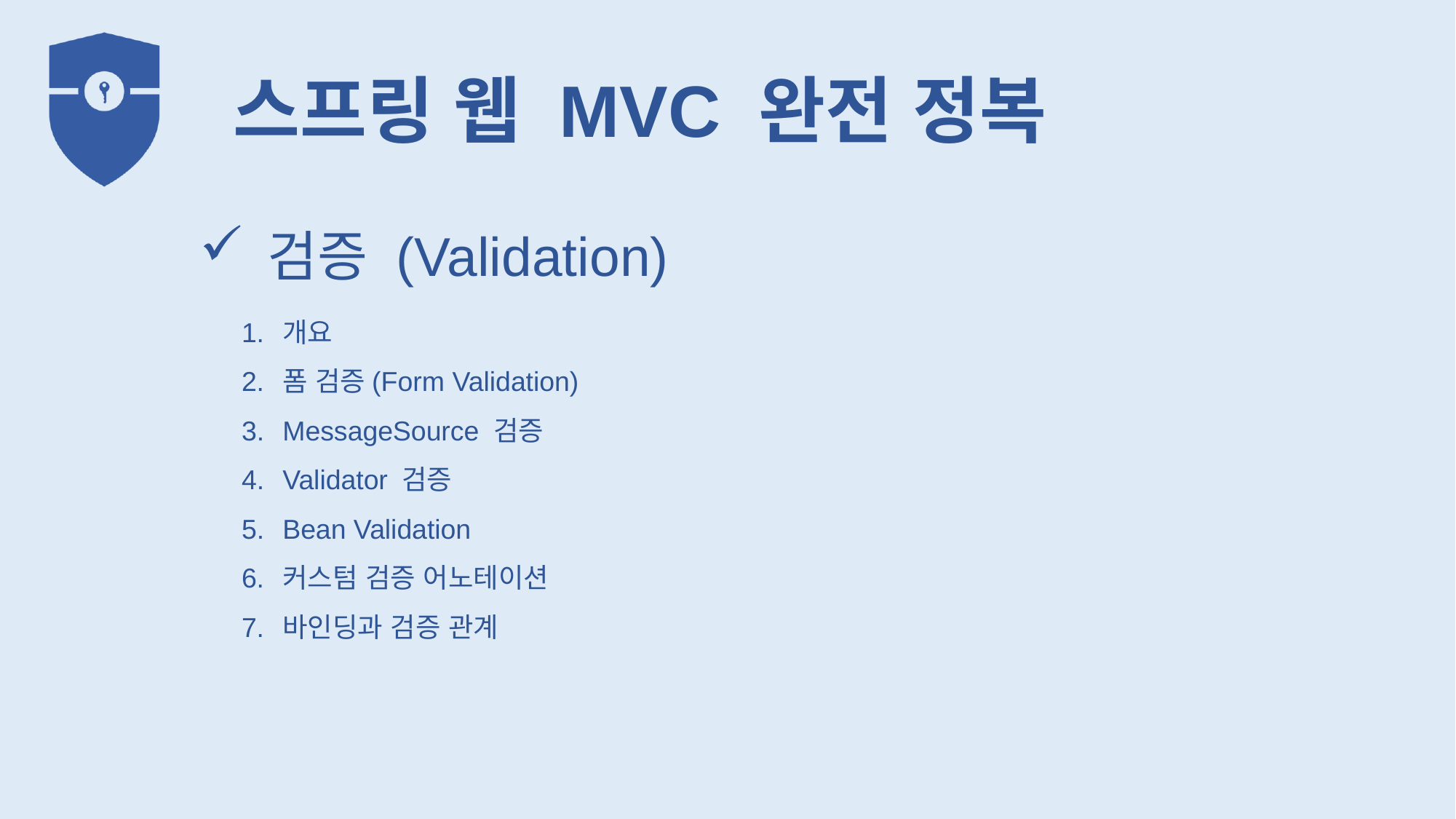

검증 (Validation)
개요
폼 검증(Form Validation)
MessageSource 검증
Validator 검증
Bean Validation
커스텀 검증 어노테이션
바인딩과 검증 관계